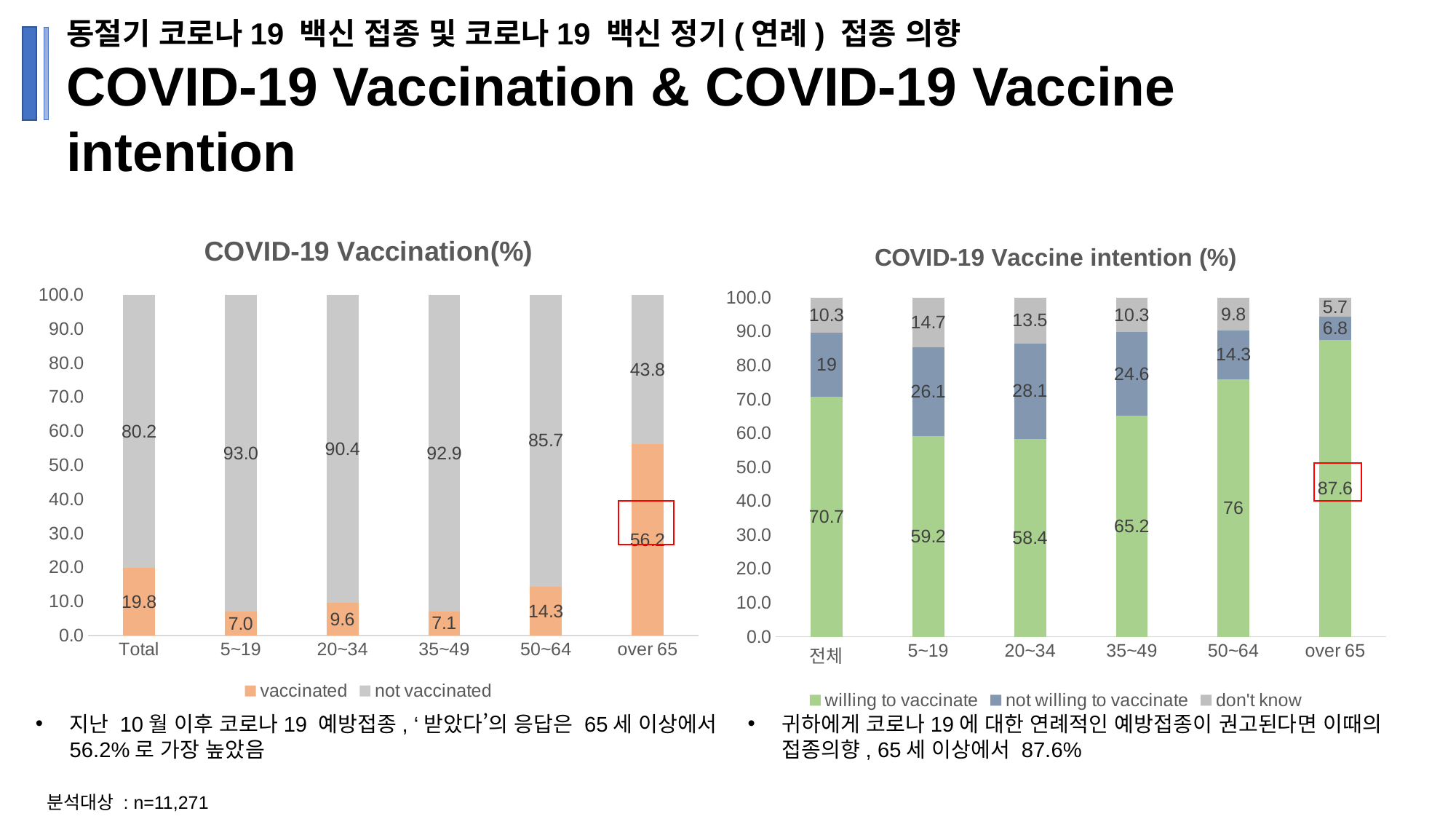

동절기 코로나19 백신 접종 및 코로나19 백신 정기(연례) 접종 의향
COVID-19 Vaccination & COVID-19 Vaccine intention

### Chart: COVID-19 Vaccination(%)

| Category | vaccinated | not vaccinated |
|---|---|---|
| Total | 19.8 | 80.2 |
| 5~19 | 6.97 | 93.0 |
| 20~34 | 9.58 | 90.4 |
| 35~49 | 7.05 | 92.9 |
| 50~64 | 14.3 | 85.7 |
| over 65 | 56.2 | 43.8 |

### Chart: COVID-19 Vaccine intention (%)

| Category | willing to vaccinate | not willing to vaccinate | don't know |
|---|---|---|---|
| 전체 | 70.7 | 19.0 | 10.3 |
| 5~19 | 59.2 | 26.1 | 14.7 |
| 20~34 | 58.4 | 28.1 | 13.5 |
| 35~49 | 65.2 | 24.6 | 10.3 |
| 50~64 | 76.0 | 14.3 | 9.8 |
| over 65 | 87.6 | 6.8 | 5.7 |

지난 10월 이후 코로나19 예방접종, ‘받았다’의 응답은 65세 이상에서 56.2%로 가장 높았음
귀하에게 코로나19에 대한 연례적인 예방접종이 권고된다면 이때의 접종의향, 65세 이상에서 87.6%
분석대상 : n=11,271